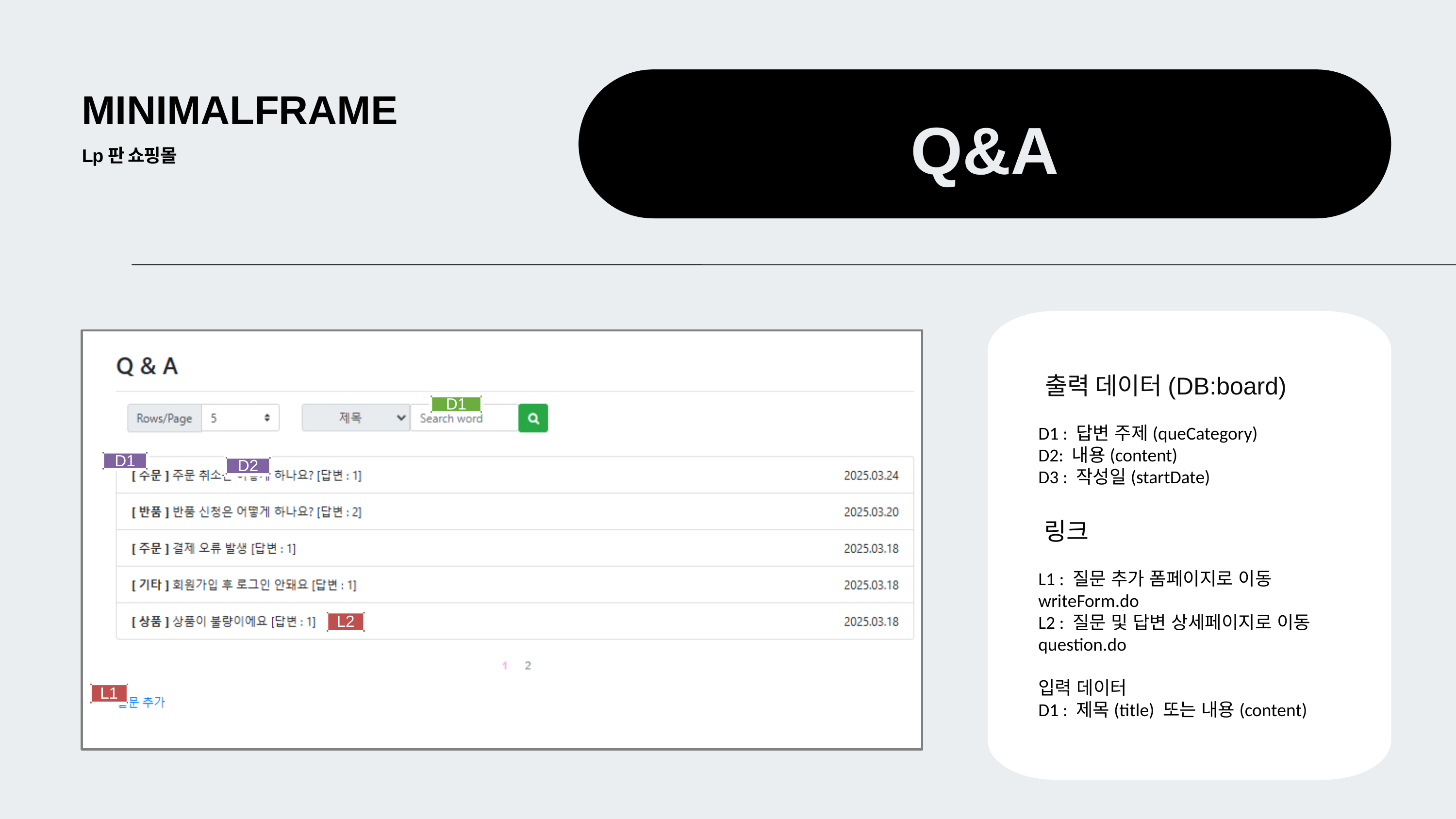

MINIMALFRAME
Q&A
Lp판 쇼핑몰

D1

D1

D2

L2

L1

출력 데이터(DB:board)

D1 : 답변 주제(queCategory)
D2: 내용(content)
D3 : 작성일(startDate)

링크

L1 : 질문 추가 폼페이지로 이동
writeForm.do
L2 : 질문 및 답변 상세페이지로 이동
question.do

입력 데이터
D1 : 제목(title) 또는 내용(content)